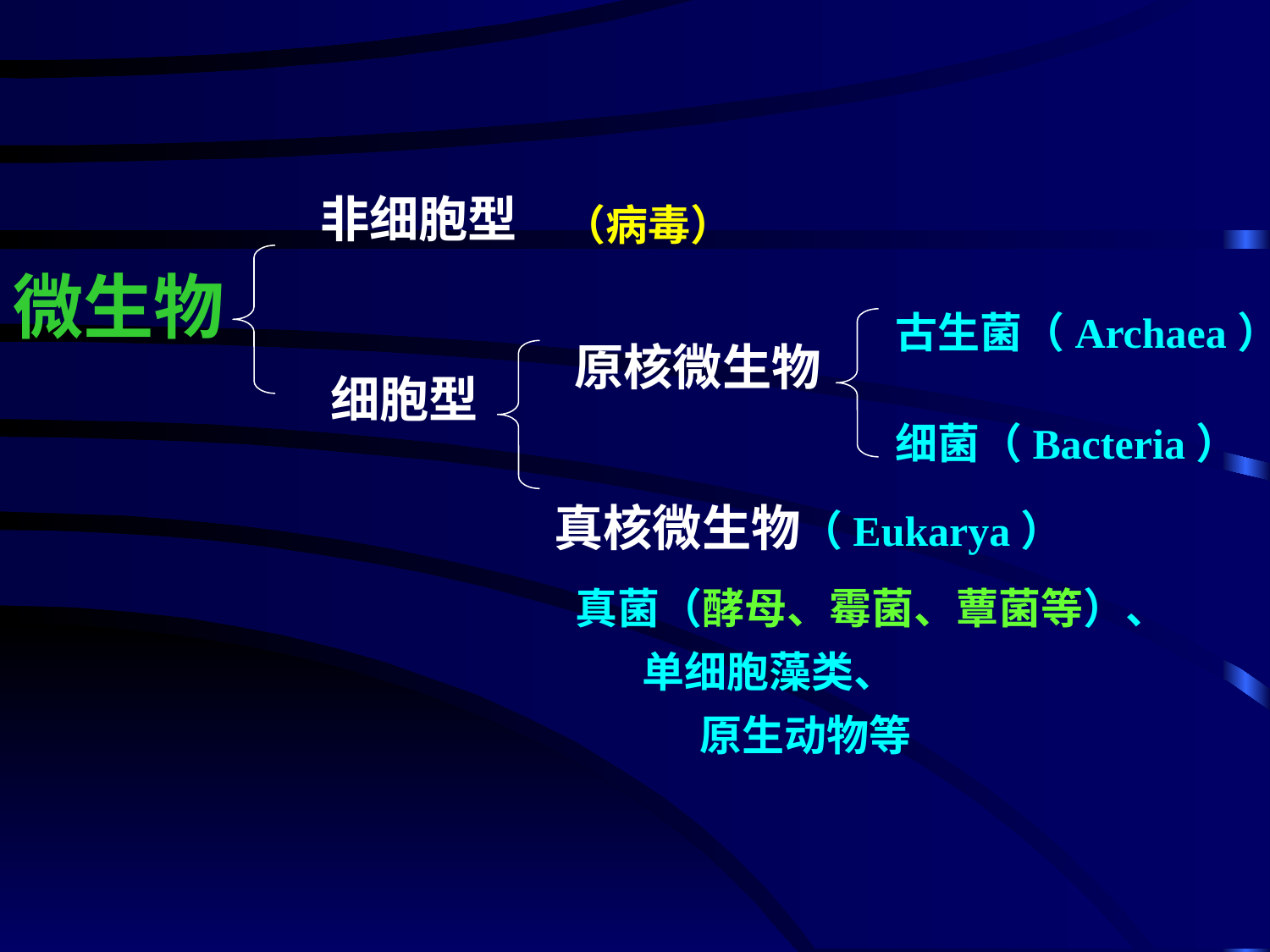

非细胞型
（病毒）

微生物
古生菌（Archaea）

细菌（Bacteria）

原核微生物

细胞型
真核微生物（Eukarya）
真菌（酵母、霉菌、蕈菌等）、
      单细胞藻类、
            原生动物等